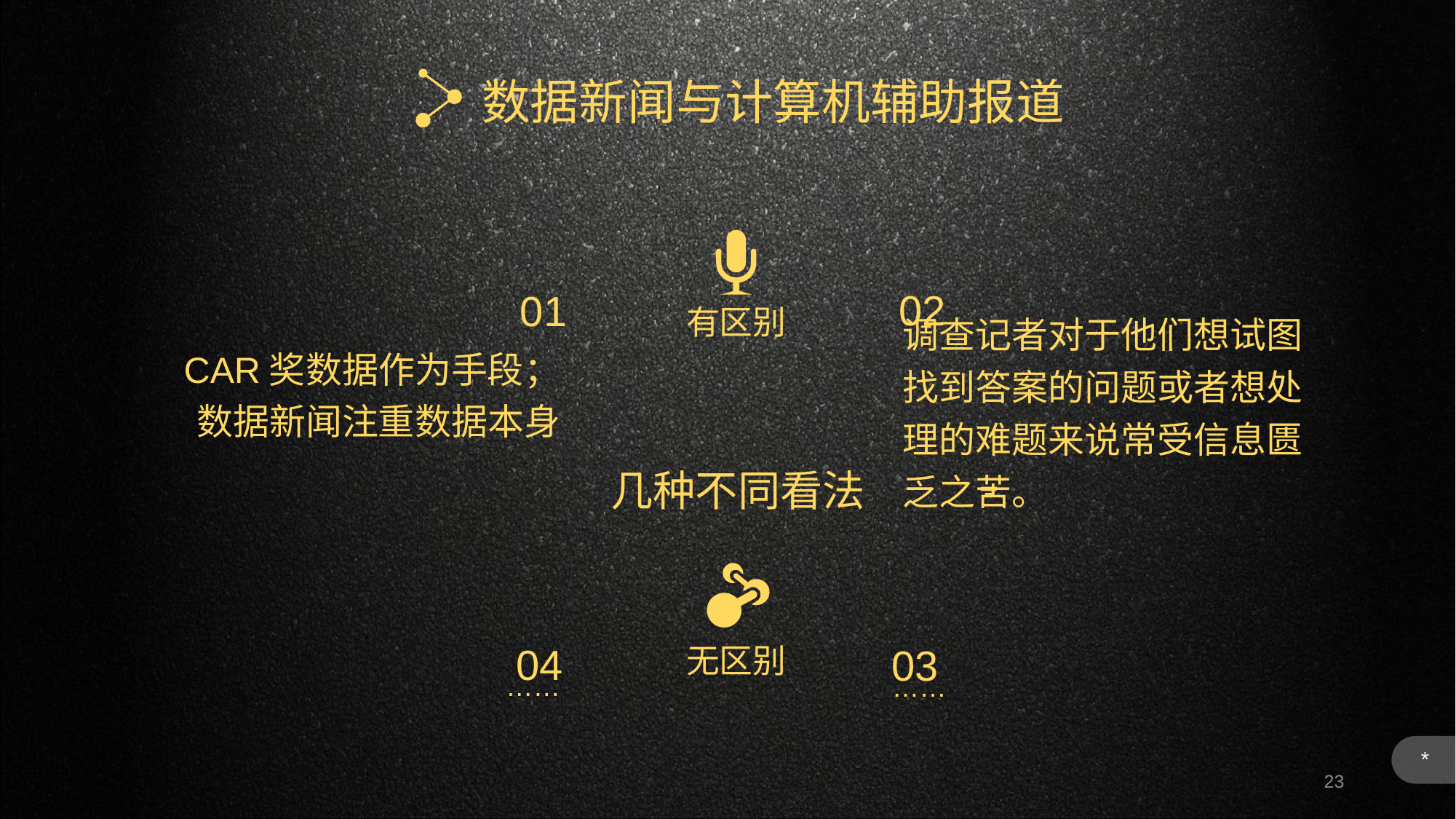

数据新闻与计算机辅助报道

02
01
有区别
调查记者对于他们想试图找到答案的问题或者想处理的难题来说常受信息匮乏之苦。
CAR奖数据作为手段；数据新闻注重数据本身
几种不同看法

04
03
无区别
……
……

*
23